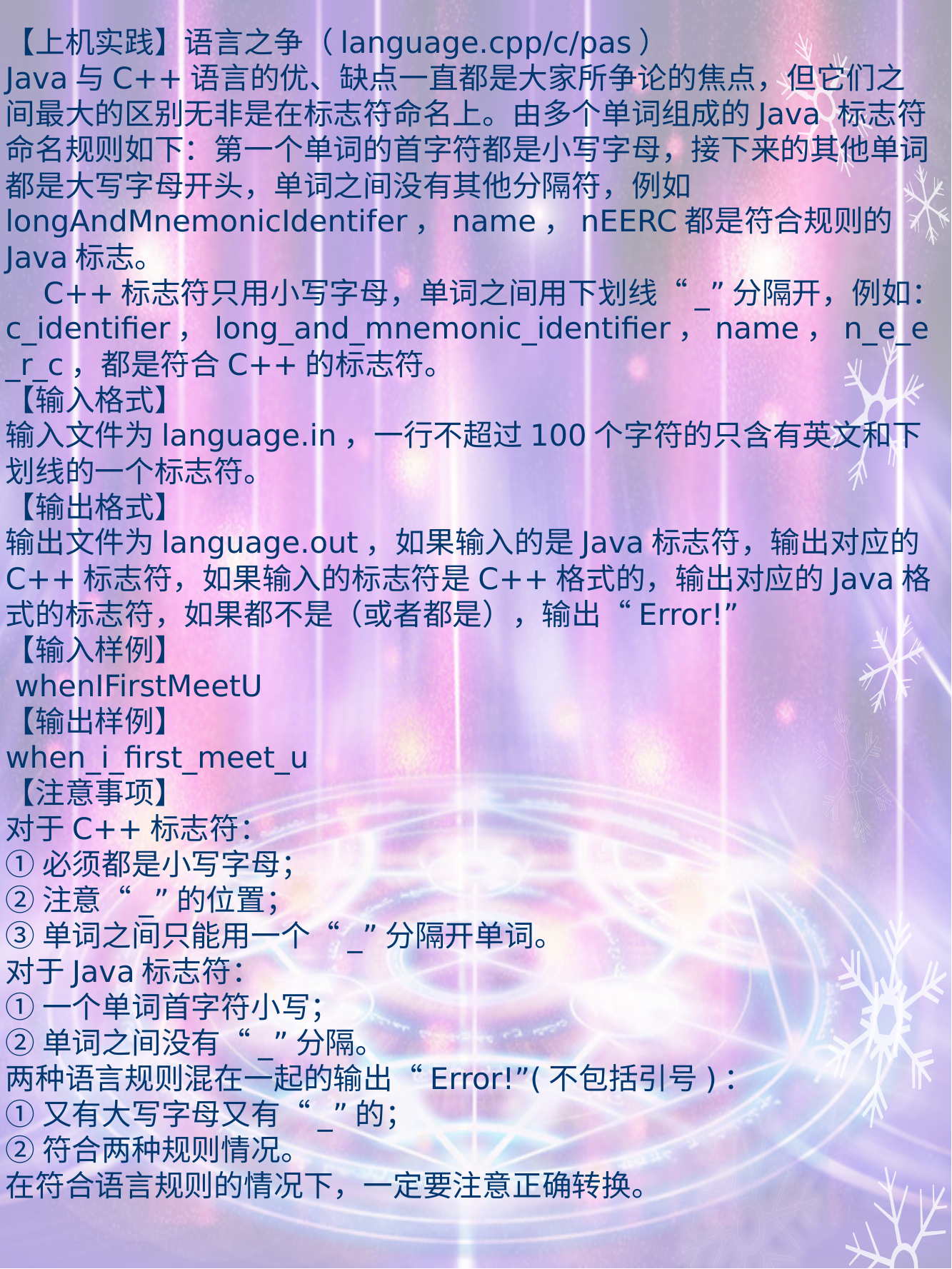

【上机实践】语言之争（language.cpp/c/pas）
Java与C++语言的优、缺点一直都是大家所争论的焦点，但它们之间最大的区别无非是在标志符命名上。由多个单词组成的Java 标志符命名规则如下：第一个单词的首字符都是小写字母，接下来的其他单词都是大写字母开头，单词之间没有其他分隔符，例如longAndMnemonicIdentifer，name，nEERC都是符合规则的Java标志。
    C++标志符只用小写字母，单词之间用下划线“_”分隔开，例如：c_identifier，long_and_mnemonic_identifier，name，n_e_e_r_c，都是符合C++的标志符。
【输入格式】
输入文件为language.in，一行不超过100个字符的只含有英文和下划线的一个标志符。
【输出格式】
输出文件为language.out，如果输入的是Java标志符，输出对应的C++标志符，如果输入的标志符是C++格式的，输出对应的Java格式的标志符，如果都不是（或者都是），输出“Error!”
【输入样例】
 whenIFirstMeetU
【输出样例】
when_i_first_meet_u
【注意事项】
对于C++标志符：
①必须都是小写字母；
②注意“_”的位置；
③单词之间只能用一个“_”分隔开单词。
对于Java标志符：
①一个单词首字符小写；
②单词之间没有“_”分隔。
两种语言规则混在一起的输出“Error!”(不包括引号)：
①又有大写字母又有“_”的；
②符合两种规则情况。
在符合语言规则的情况下，一定要注意正确转换。